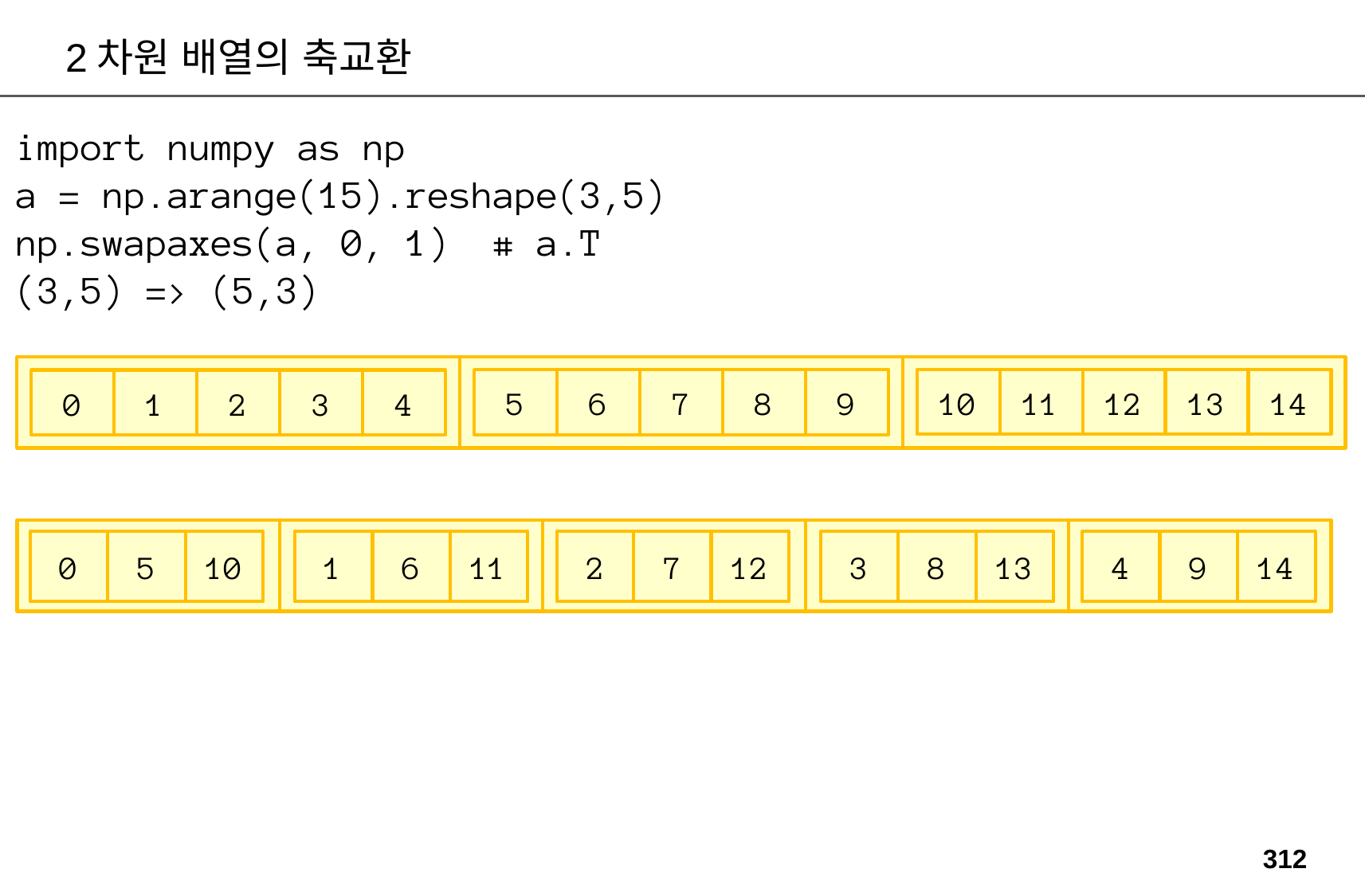

2차원 배열의 축교환
import numpy as np
a = np.arange(15).reshape(3,5)
np.swapaxes(a, 0, 1)  # a.T
(3,5) => (5,3)

10
11
12
13
14
5
6
7
8
9
0
1
2
3
4

0
5
10
1
6
11
2
7
12
3
8
13
4
9
14